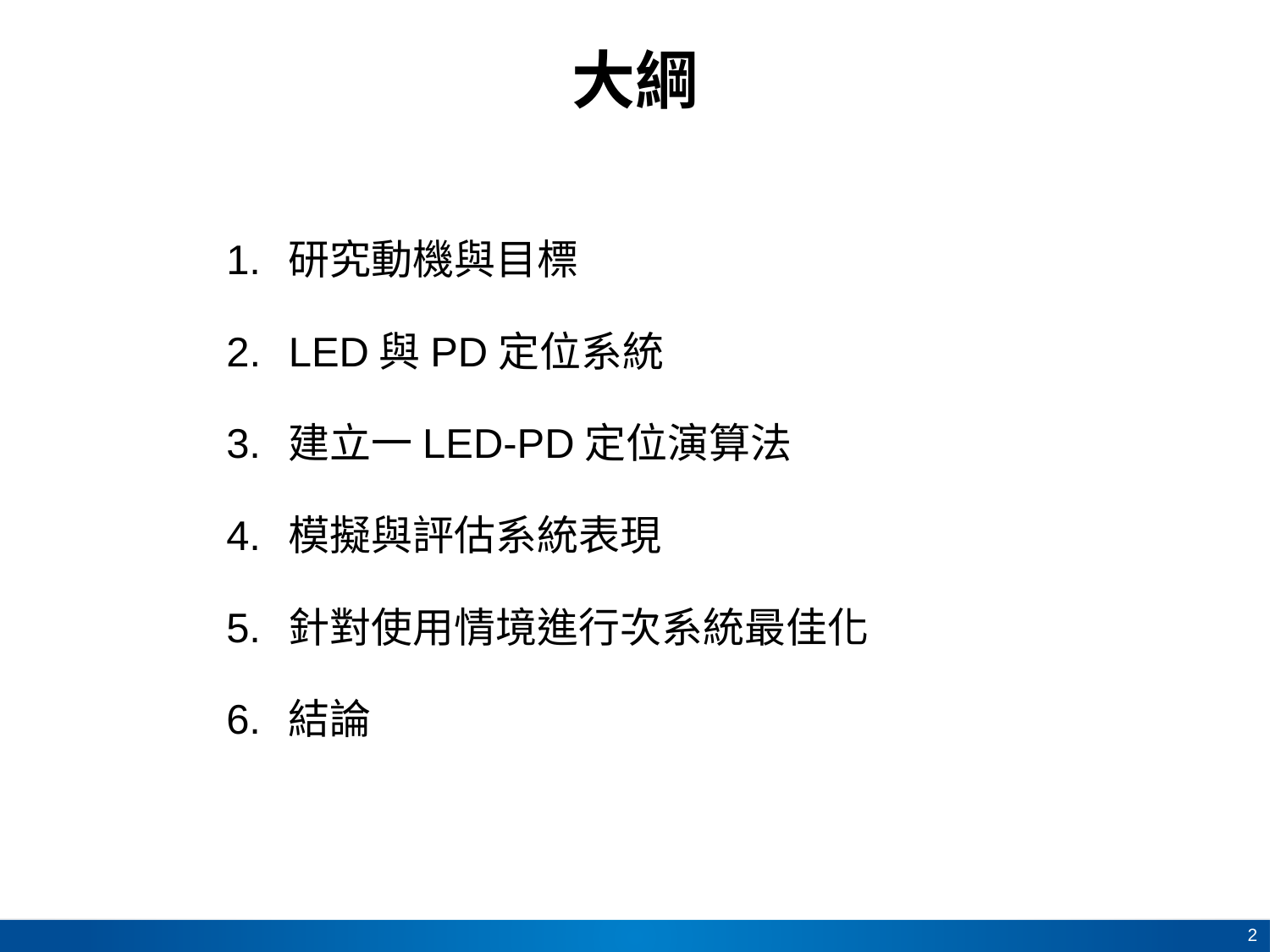

# 大綱
研究動機與目標
LED與PD定位系統
建立一LED-PD定位演算法
模擬與評估系統表現
針對使用情境進行次系統最佳化
結論
2